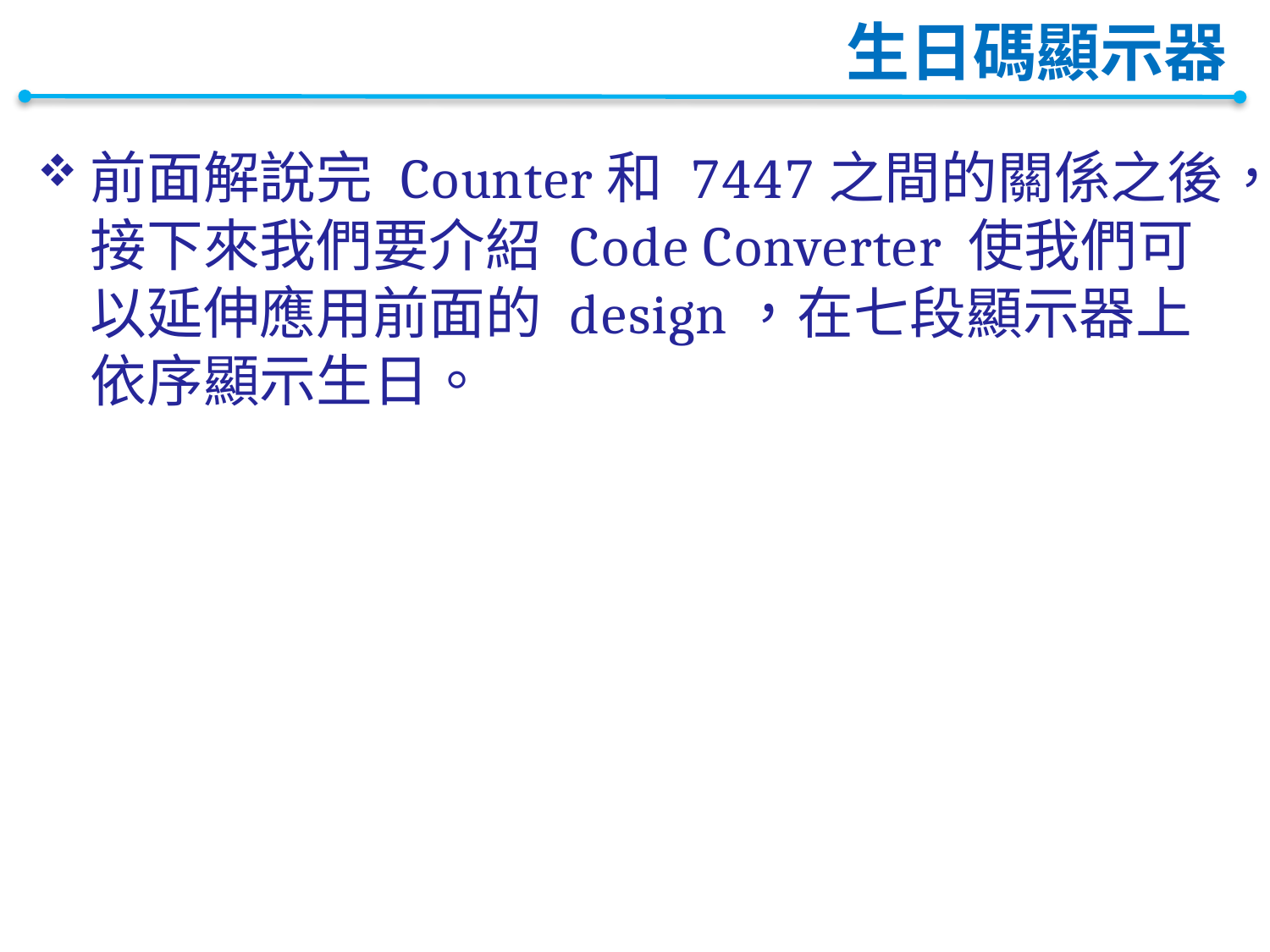

# 生日碼顯示器
前面解說完 Counter和 7447之間的關係之後，接下來我們要介紹 Code Converter 使我們可以延伸應用前面的 design，在七段顯示器上依序顯示生日。